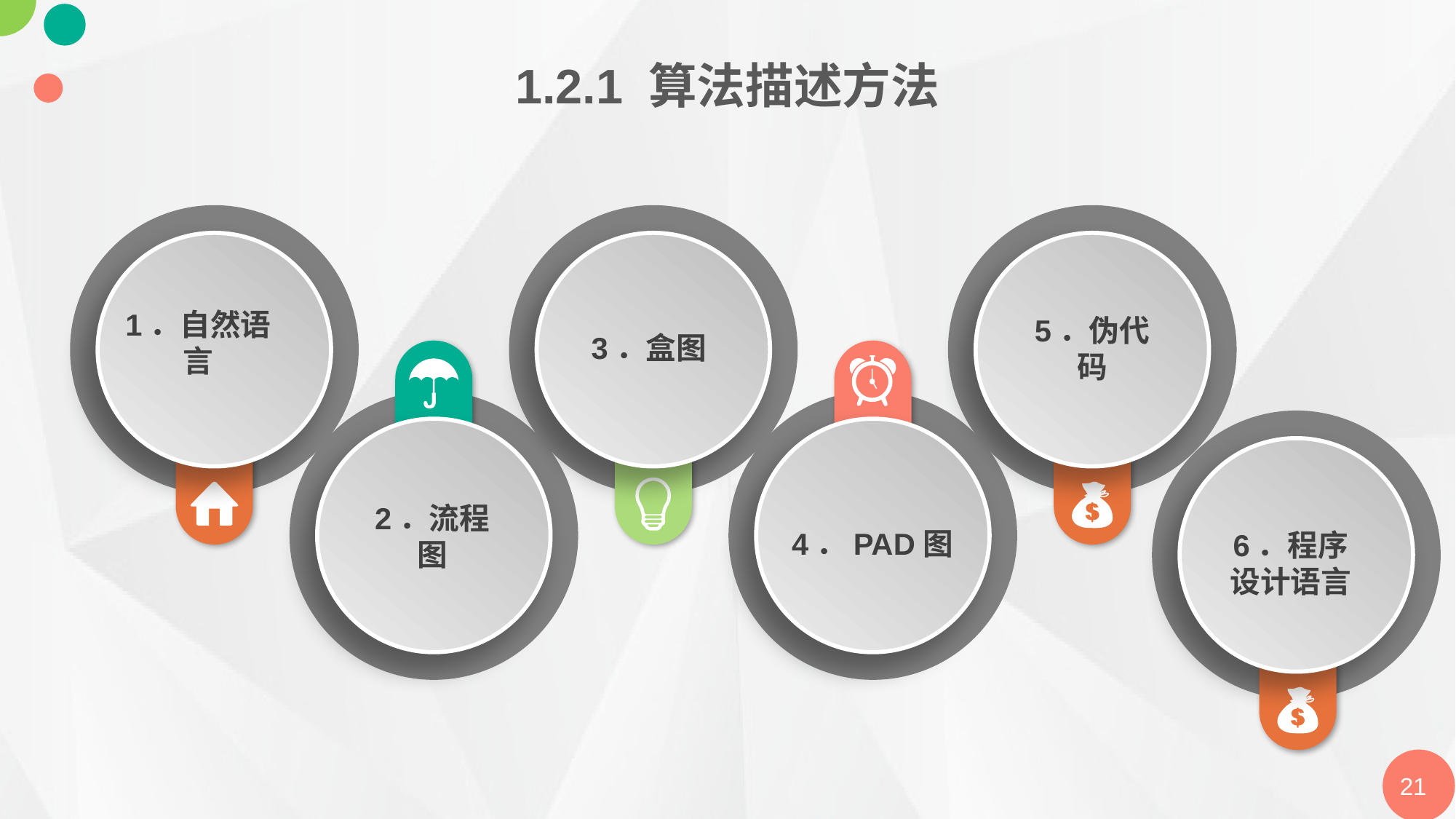

1.2.1 算法描述方法

1．自然语言
3．盒图
5．伪代码

2．流程图
4．PAD图
6．程序设计语言